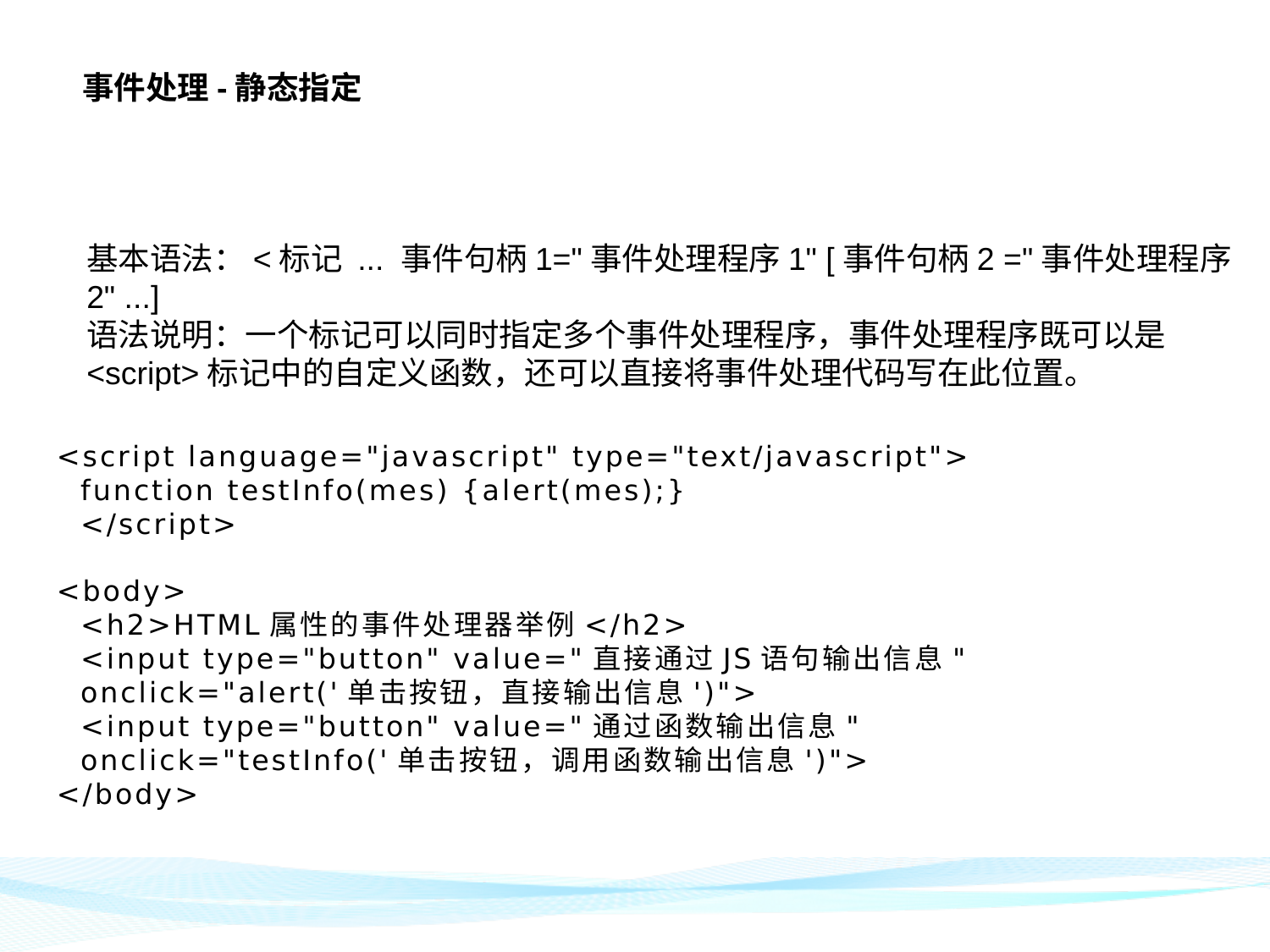

# 事件处理-静态指定
基本语法：<标记 ... 事件句柄1="事件处理程序1" [事件句柄2 ="事件处理程序2" ...]
语法说明：一个标记可以同时指定多个事件处理程序，事件处理程序既可以是<script>标记中的自定义函数，还可以直接将事件处理代码写在此位置。
<script language="javascript" type="text/javascript">
	function testInfo(mes) {alert(mes);}
	</script>

<body>
	<h2>HTML属性的事件处理器举例</h2>
	<input type="button" value="直接通过JS语句输出信息"  	onclick="alert('单击按钮，直接输出信息')">
	<input type="button" value="通过函数输出信息" onclick="testInfo('单击按钮，调用函数输出信息')">
</body>